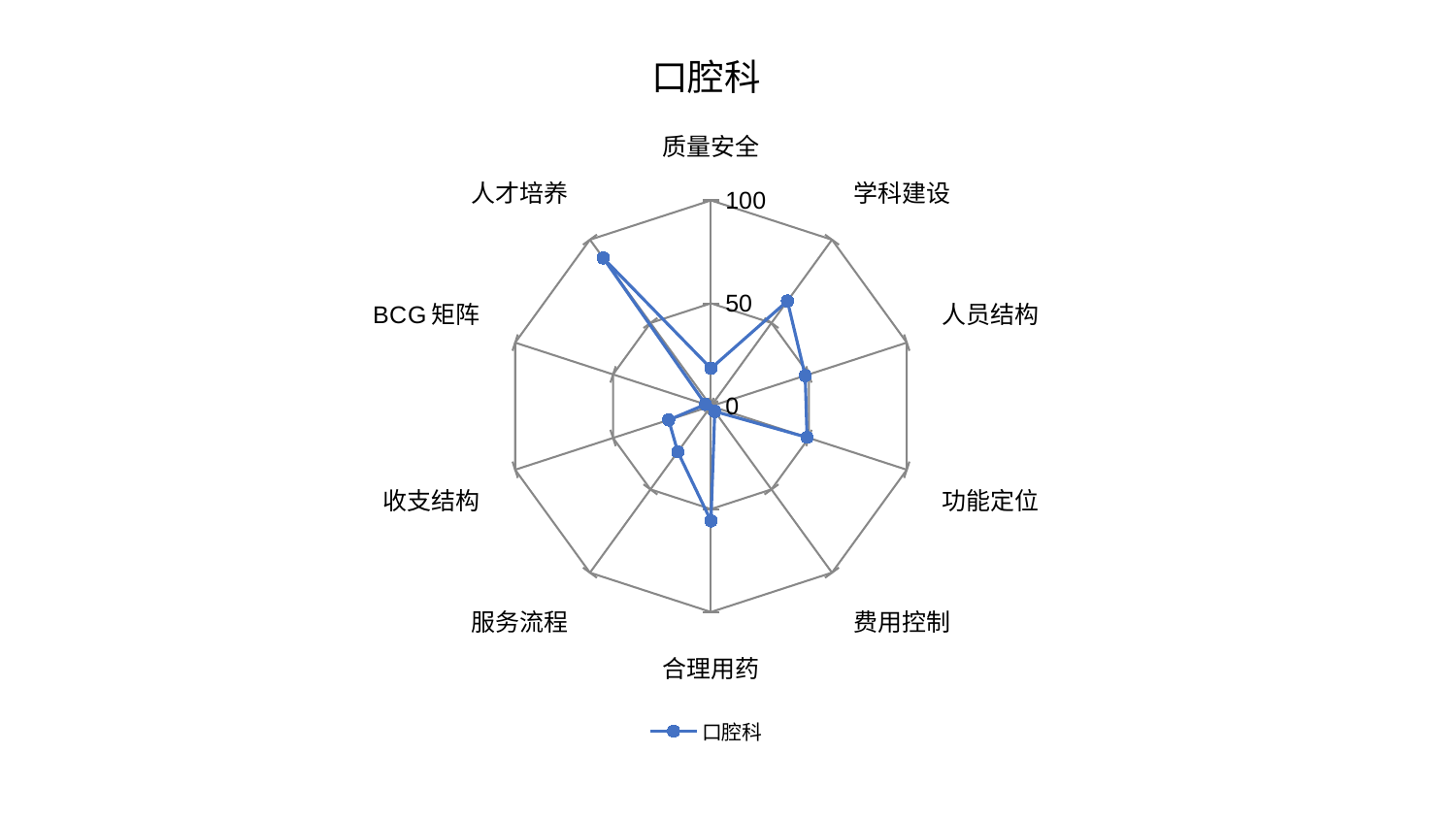

### Chart: 口腔科

| Category | 口腔科 |
|---|---|
| 质量安全 | 18.35384860709708 |
| 学科建设 | 63.19593939787148 |
| 人员结构 | 48.15051858285683 |
| 功能定位 | 49.07369694709504 |
| 费用控制 | 3.1622053503206278 |
| 合理用药 | 55.73648617177212 |
| 服务流程 | 27.443646149026407 |
| 收支结构 | 21.62488058516885 |
| BCG矩阵 | 2.7853471004413213 |
| 人才培养 | 89.00640988697346 |
107